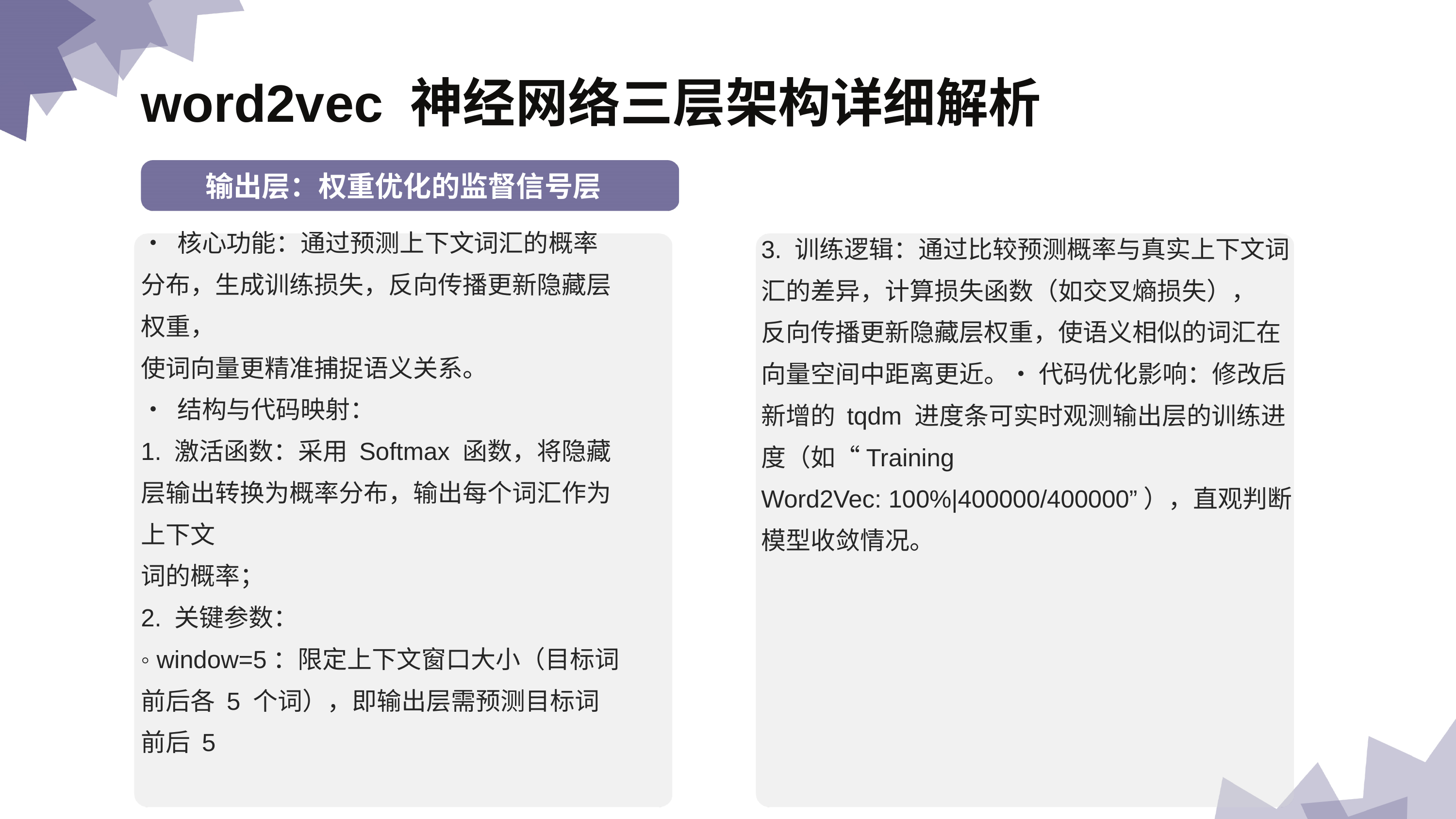

word2vec 神经⽹络三层架构详细解析

输出层：权重优化的监督信号层

• 核⼼功能：通过预测上下⽂词汇的概率分布，⽣成训练损失，反向传播更新隐藏层权重，
使词向量更精准捕捉语义关系。
• 结构与代码映射：
1. 激活函数：采⽤ Softmax 函数，将隐藏层输出转换为概率分布，输出每个词汇作为上下⽂
词的概率；
2. 关键参数：
◦ window=5：限定上下⽂窗⼝⼤⼩（⽬标词前后各 5 个词），即输出层需预测⽬标词前后 5

3. 训练逻辑：通过⽐较预测概率与真实上下⽂词汇的差异，计算损失函数（如交叉熵损失），
反向传播更新隐藏层权重，使语义相似的词汇在向量空间中距离更近。• 代码优化影响：修改后新增的 tqdm 进度条可实时观测输出层的训练进度（如“Training
Word2Vec: 100%|400000/400000”），直观判断模型收敛情况。